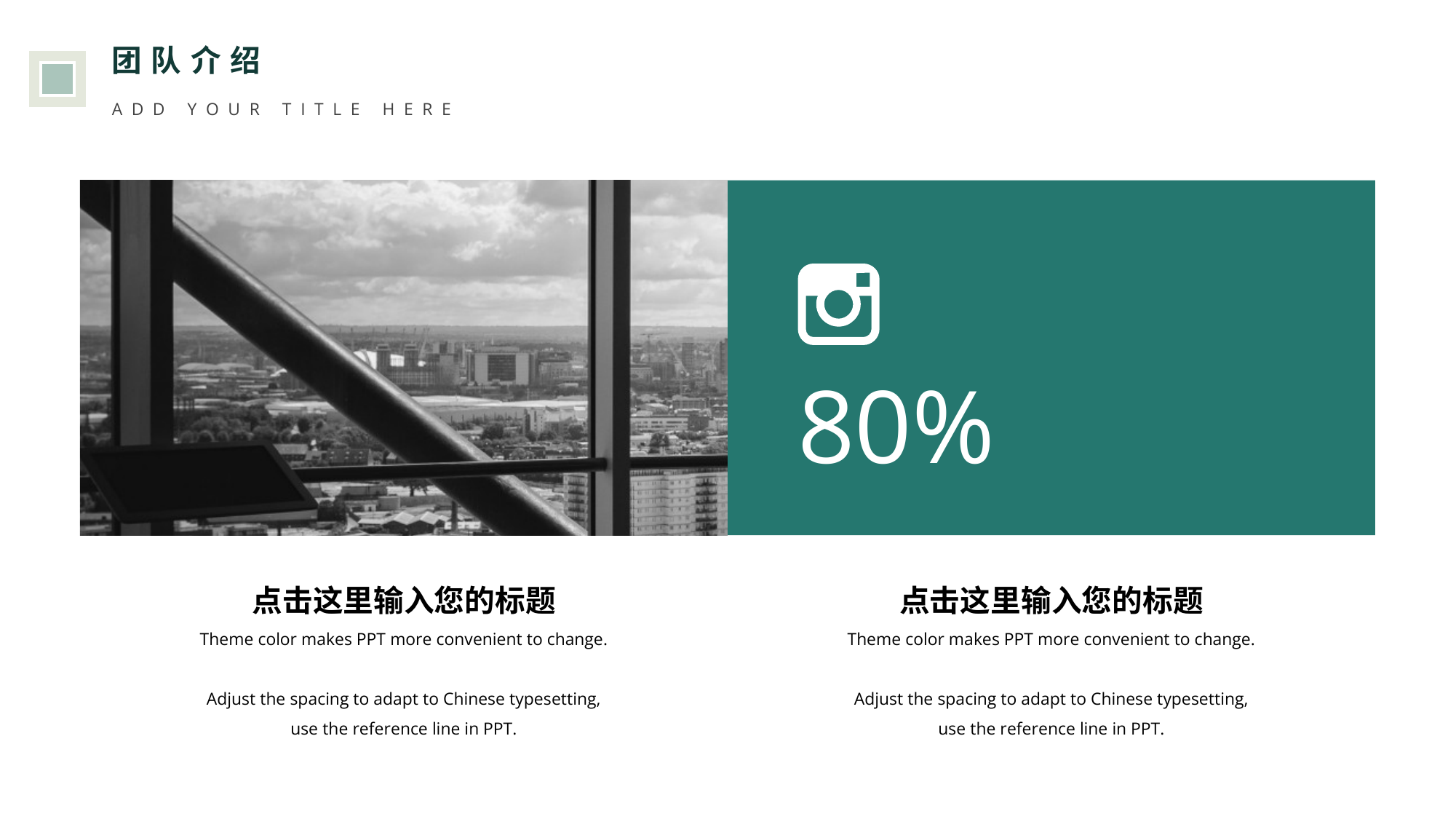

团队介绍
ADD YOUR TITLE HERE

80%
点击这里输入您的标题
Theme color makes PPT more convenient to change.

Adjust the spacing to adapt to Chinese typesetting, use the reference line in PPT.
点击这里输入您的标题
Theme color makes PPT more convenient to change.

Adjust the spacing to adapt to Chinese typesetting, use the reference line in PPT.